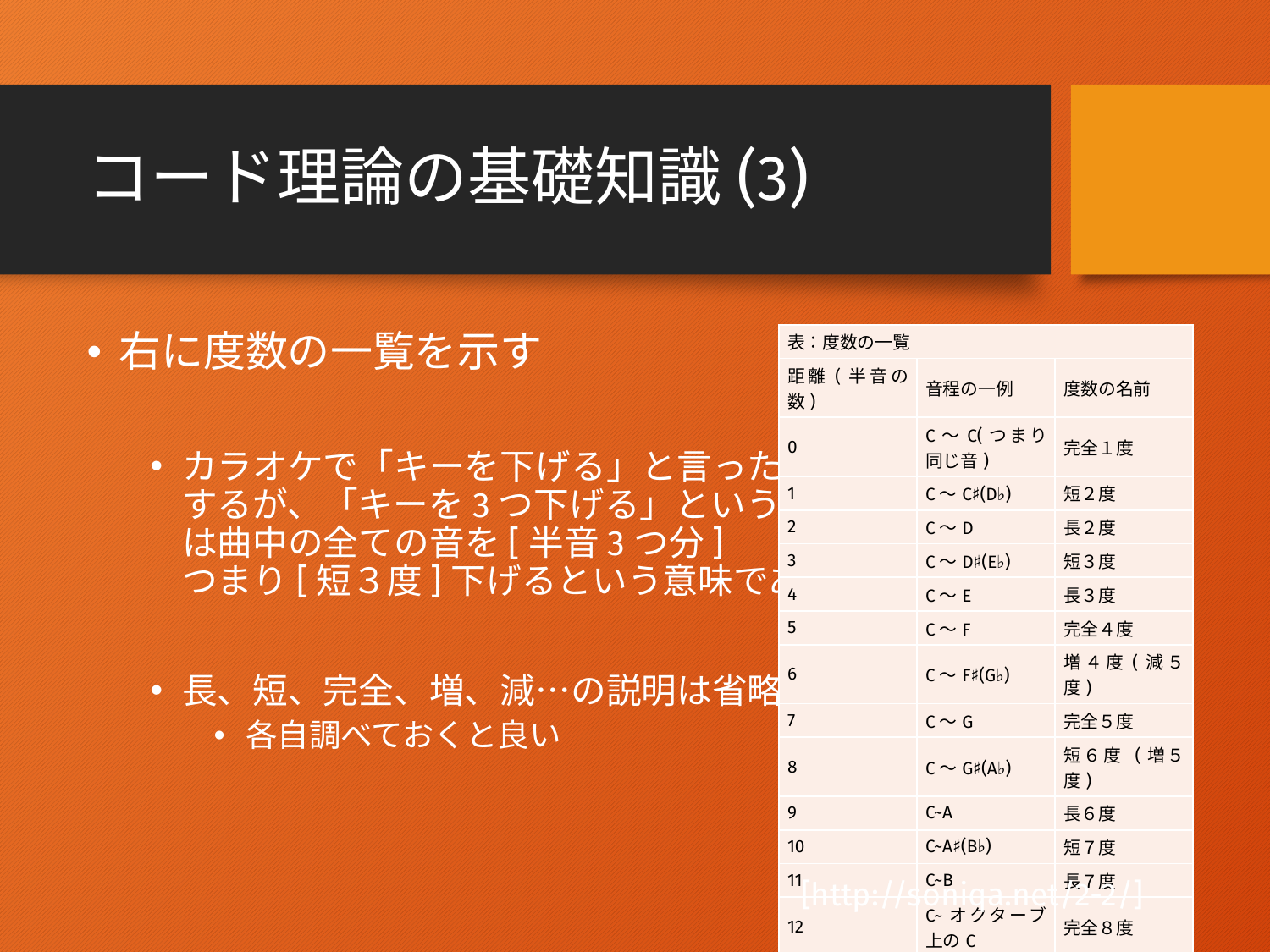

# コード理論の基礎知識(3)
右に度数の一覧を示す

カラオケで「キーを下げる」と言ったり
するが、「キーを3つ下げる」というの
は曲中の全ての音を[半音3つ分]
つまり[短３度]下げるという意味である

長、短、完全、増、減…の説明は省略
各自調べておくと良い
| 表：度数の一覧 |  |  |
| --- | --- | --- |
| 距離(半音の数) | 音程の一例 | 度数の名前 |
| 0 | C〜C(つまり同じ音) | 完全１度 |
| 1 | C〜C♯(D♭) | 短２度 |
| 2 | C〜D | 長２度 |
| 3 | C〜D♯(E♭) | 短３度 |
| 4 | C〜E | 長３度 |
| 5 | C〜F | 完全４度 |
| 6 | C〜F♯(G♭) | 増４度(減５度) |
| 7 | C〜G | 完全５度 |
| 8 | C〜G♯(A♭) | 短６度 (増５度) |
| 9 | C~A | 長６度 |
| 10 | C~A♯(B♭) | 短７度 |
| 11 | C~B | 長７度 |
| 12 | C~オクターブ上のC | 完全８度 |
[http://soniqa.net/2-2/]